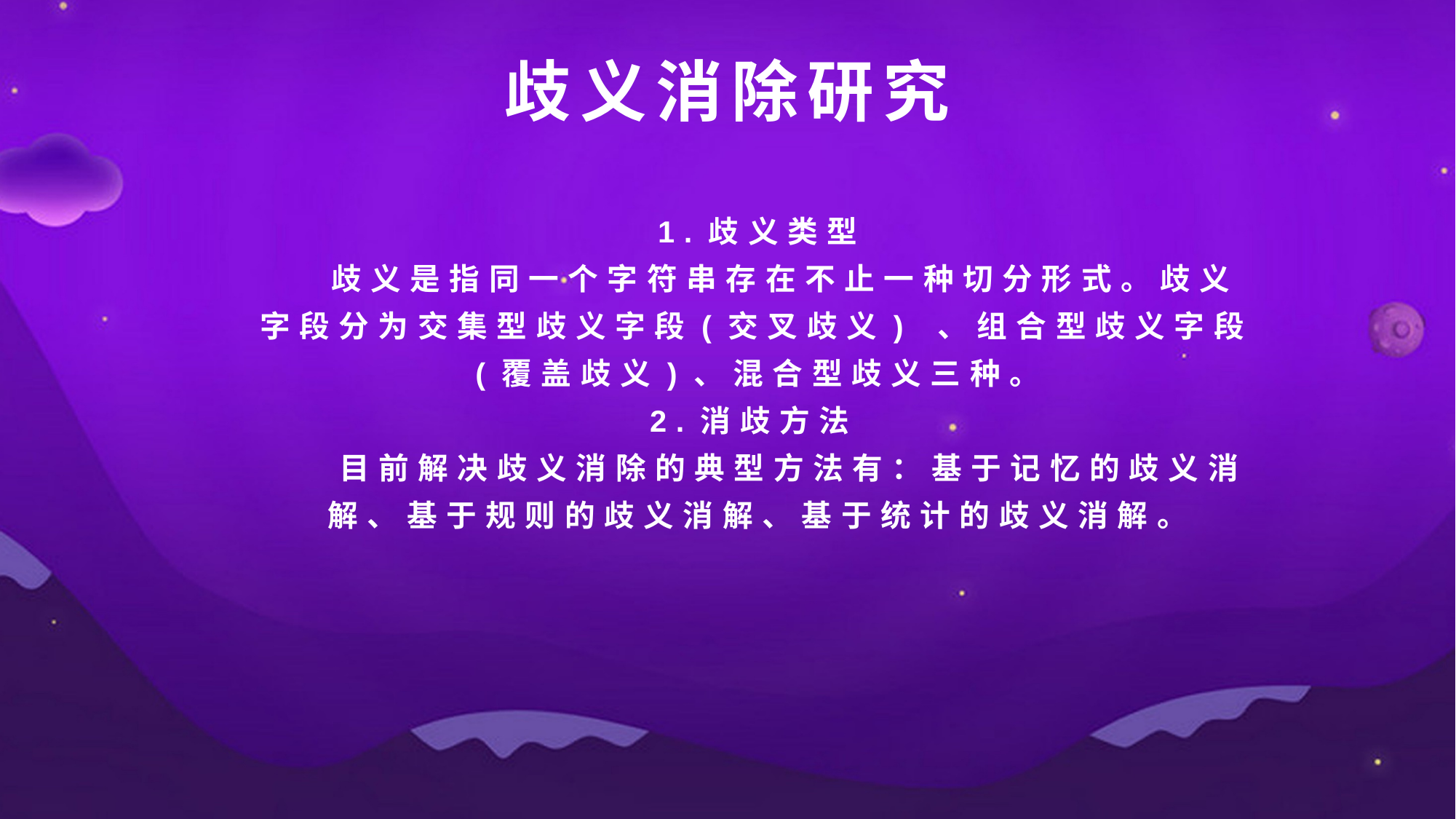

歧义消除研究

1.歧义类型
   歧义是指同一个字符串存在不止一种切分形式。歧义字段分为交集型歧义字段(交叉歧义) 、组合型歧义字段(覆盖歧义)、混合型歧义三种。
2.消歧方法
    目前解决歧义消除的典型方法有：基于记忆的歧义消解、基于规则的歧义消解、基于统计的歧义消解。